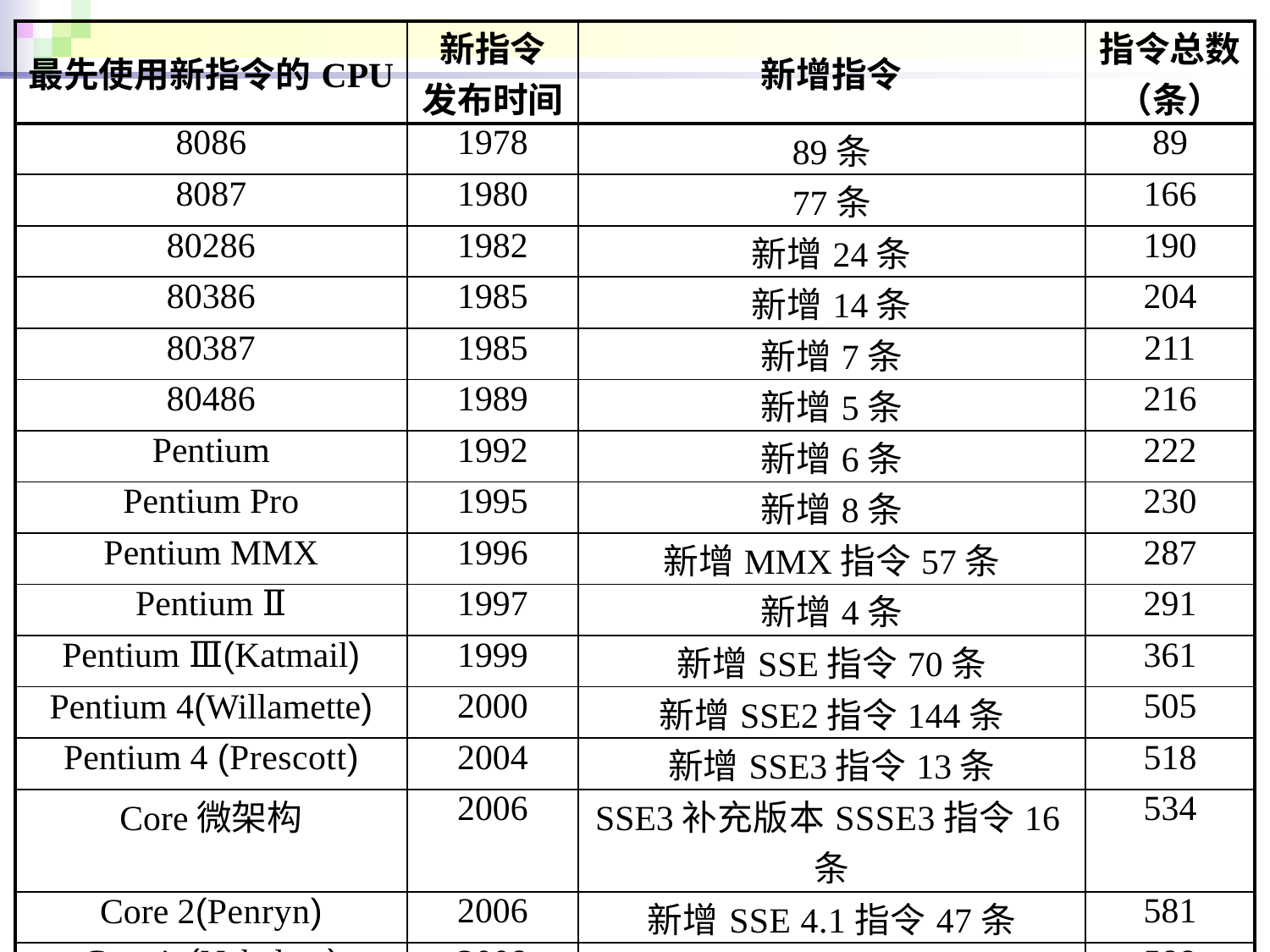

| 最先使用新指令的CPU | 新指令 发布时间 | 新增指令 | 指令总数 （条） |
| --- | --- | --- | --- |
| 8086 | 1978 | 89条 | 89 |
| 8087 | 1980 | 77条 | 166 |
| 80286 | 1982 | 新增24条 | 190 |
| 80386 | 1985 | 新增14条 | 204 |
| 80387 | 1985 | 新增7条 | 211 |
| 80486 | 1989 | 新增5条 | 216 |
| Pentium | 1992 | 新增6条 | 222 |
| Pentium Pro | 1995 | 新增8条 | 230 |
| Pentium MMX | 1996 | 新增MMX指令57条 | 287 |
| Pentium Ⅱ | 1997 | 新增4条 | 291 |
| Pentium Ⅲ(Katmail) | 1999 | 新增SSE指令70条 | 361 |
| Pentium 4(Willamette) | 2000 | 新增SSE2指令144条 | 505 |
| Pentium 4 (Prescott) | 2004 | 新增SSE3指令13条 | 518 |
| Core微架构 | 2006 | SSE3补充版本SSSE3指令16条 | 534 |
| Core 2(Penryn) | 2006 | 新增SSE 4.1指令47条 | 581 |
| Core ix(Nehalem) | 2008 | 新增SSE 4.2指令7条 | 588 |
| Core ix(Sandy Bridge) | 2008 | 新增AVX指令集128条 | 716 |
| Core ix(Haswell) | 2011 | 新AVX2指令集 |  |